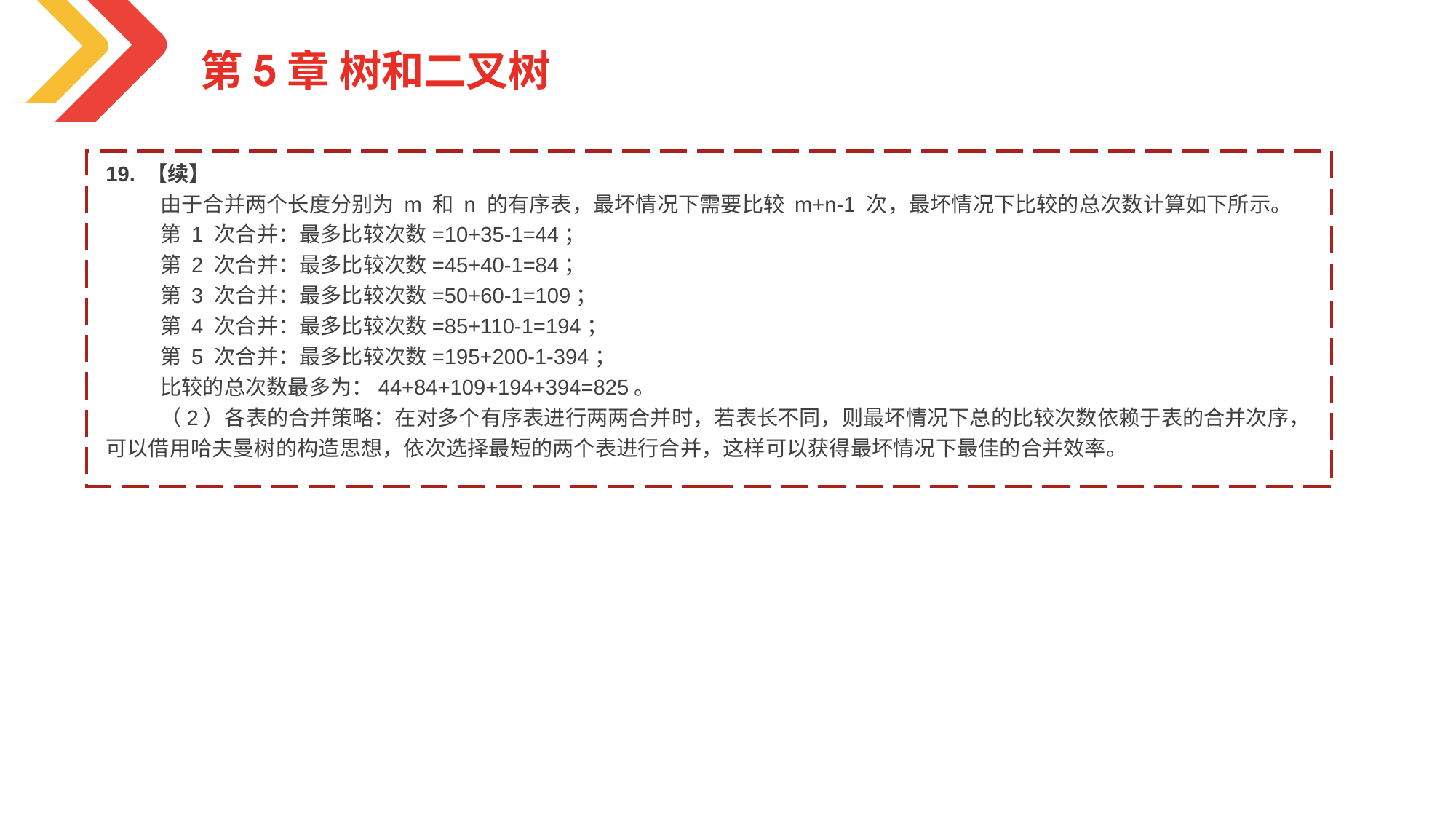

第5章 树和二叉树

19. 【续】
由于合并两个长度分别为 m 和 n 的有序表，最坏情况下需要比较 m+n-1 次，最坏情况下比较的总次数计算如下所示。
第 1 次合并：最多比较次数=10+35-1=44；
第 2 次合并：最多比较次数=45+40-1=84；
第 3 次合并：最多比较次数=50+60-1=109；
第 4 次合并：最多比较次数=85+110-1=194；
第 5 次合并：最多比较次数=195+200-1-394；
比较的总次数最多为：44+84+109+194+394=825。
（2）各表的合并策略：在对多个有序表进行两两合并时，若表长不同，则最坏情况下总的比较次数依赖于表的合并次序，可以借用哈夫曼树的构造思想，依次选择最短的两个表进行合并，这样可以获得最坏情况下最佳的合并效率。